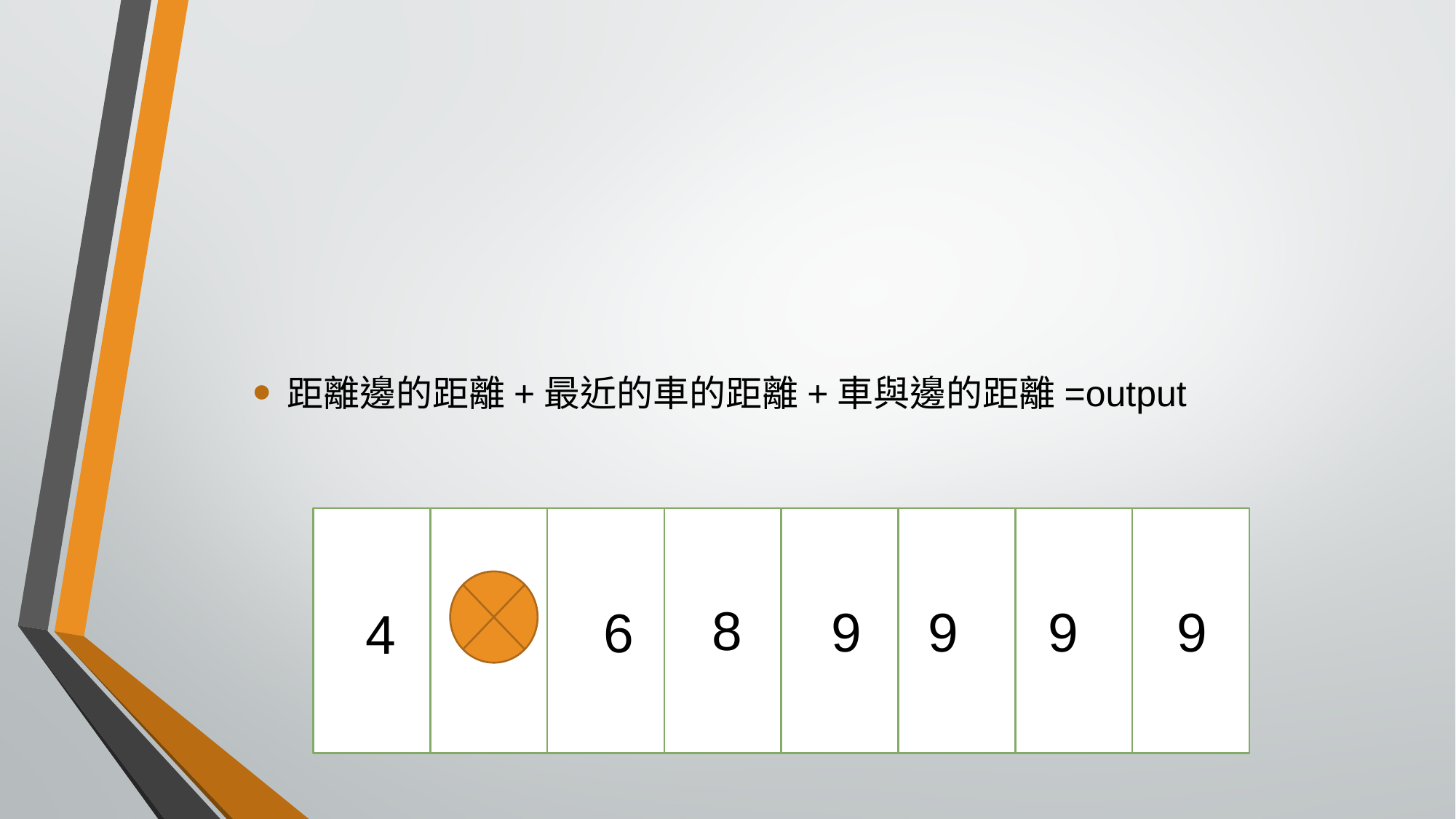

#
距離邊的距離+最近的車的距離+車與邊的距離=output

8
9
9
9
9
6
4